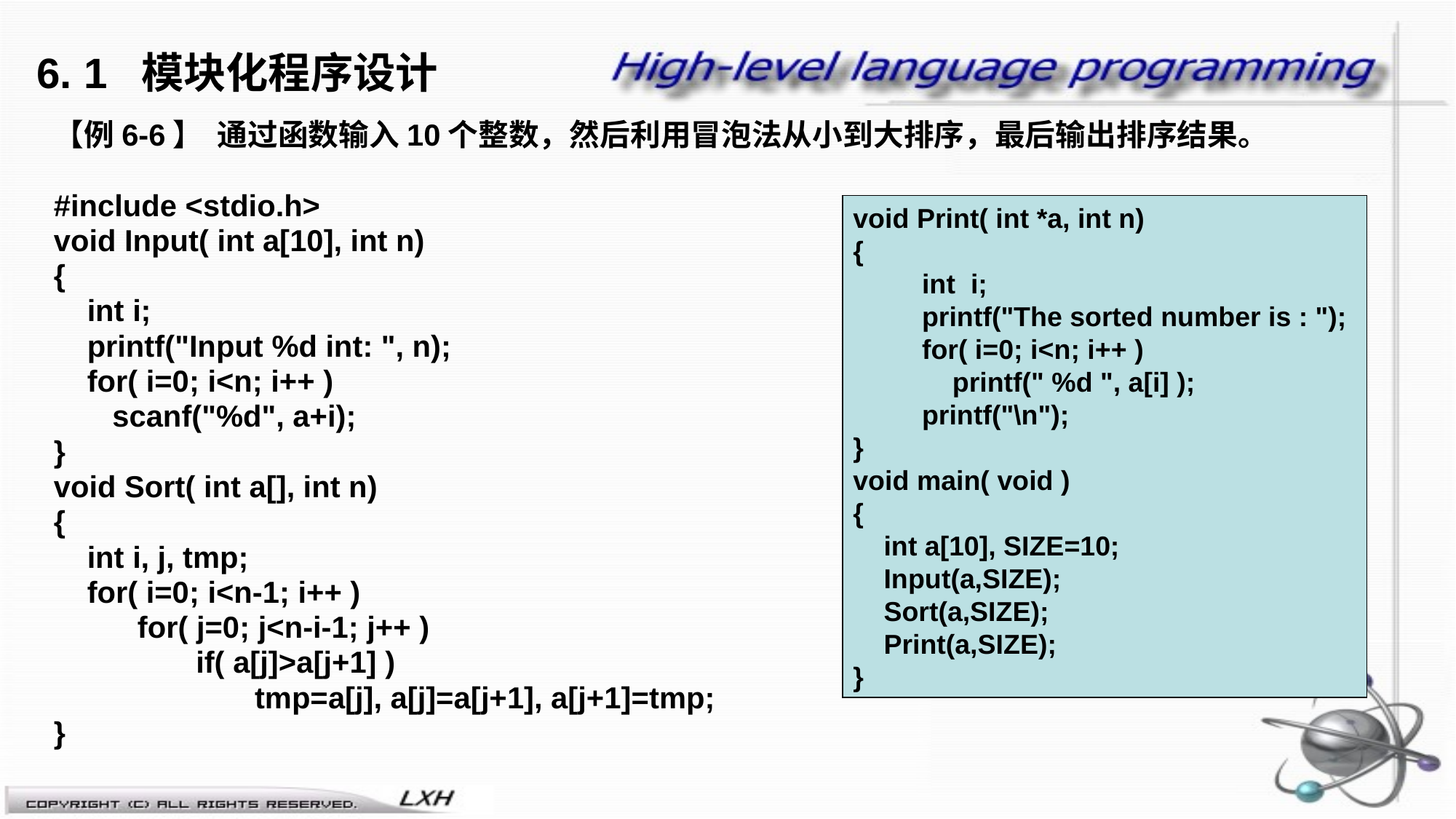

6. 1  模块化程序设计
【例6-6】  通过函数输入10个整数，然后利用冒泡法从小到大排序，最后输出排序结果。

#include <stdio.h>
void Input( int a[10], int n)
{
    int i;
    printf("Input %d int: ", n);
    for( i=0; i<n; i++ )
       scanf("%d", a+i);
}
void Sort( int a[], int n)
{
    int i, j, tmp;
    for( i=0; i<n-1; i++ )
          for( j=0; j<n-i-1; j++ )
                 if( a[j]>a[j+1] )
                        tmp=a[j], a[j]=a[j+1], a[j+1]=tmp;
}
void Print( int *a, int n)
{
         int  i;
         printf("The sorted number is : ");
         for( i=0; i<n; i++ )
             printf(" %d ", a[i] );
         printf("\n");
}
void main( void )
{
    int a[10], SIZE=10;
    Input(a,SIZE);
    Sort(a,SIZE);
    Print(a,SIZE);
}